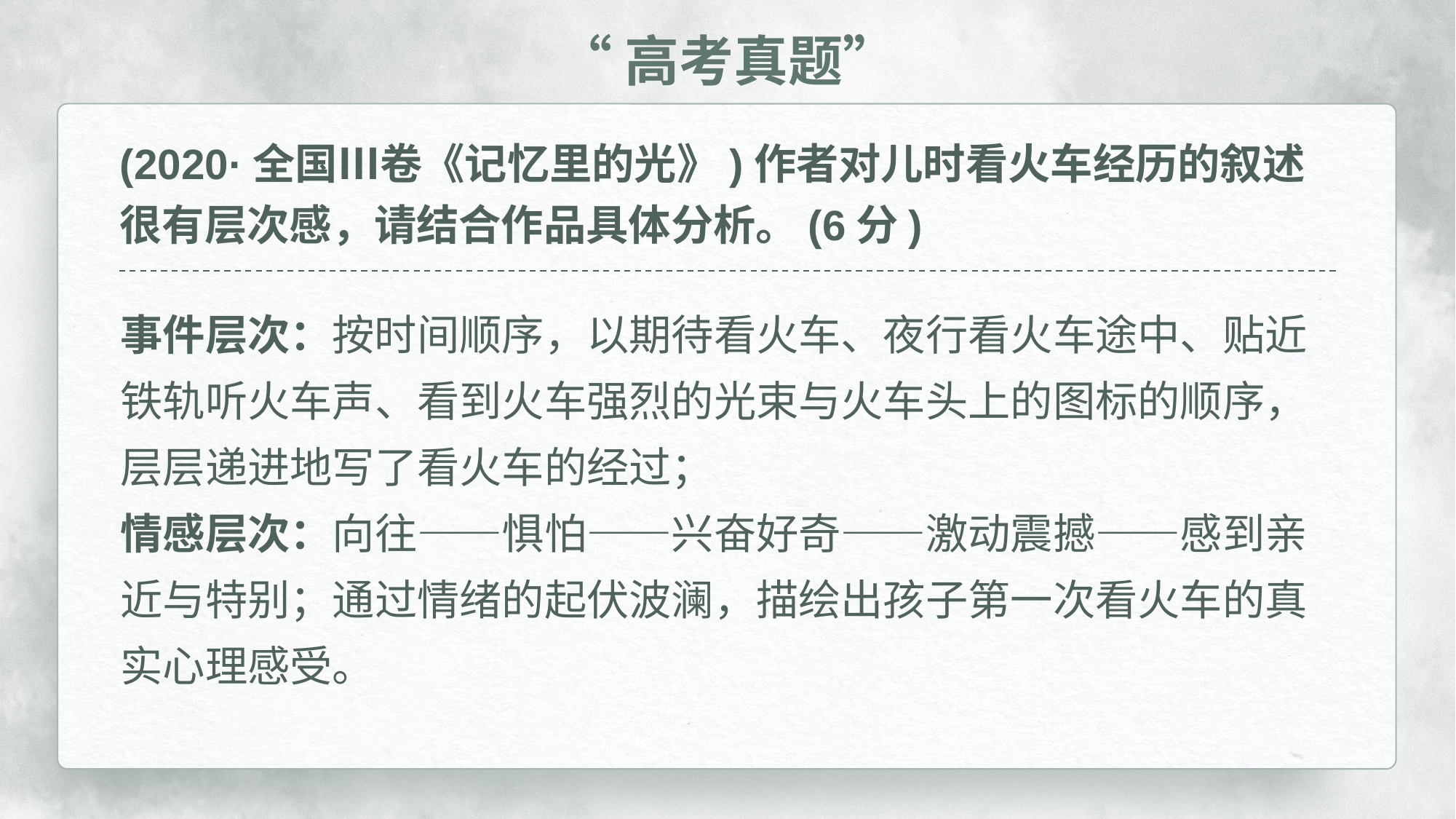

“高考真题”

(2020·全国Ⅲ卷《记忆里的光》)作者对儿时看火车经历的叙述很有层次感，请结合作品具体分析。(6分)
事件层次：按时间顺序，以期待看火车、夜行看火车途中、贴近铁轨听火车声、看到火车强烈的光束与火车头上的图标的顺序，层层递进地写了看火车的经过；
情感层次：向往——惧怕——兴奋好奇——激动震撼——感到亲近与特别；通过情绪的起伏波澜，描绘出孩子第一次看火车的真实心理感受。